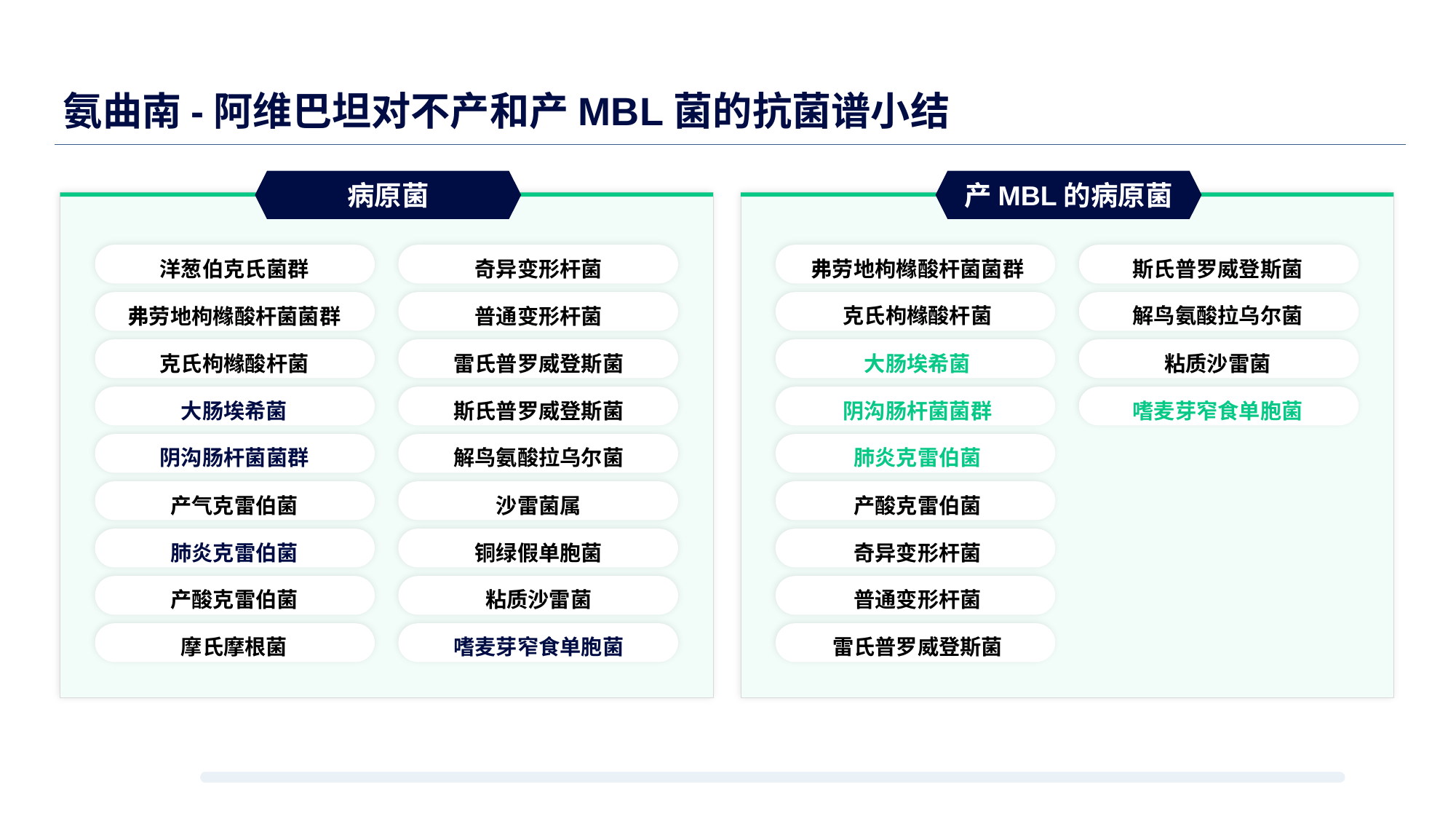

氨曲南-阿维巴坦对不产和产MBL菌的抗菌谱小结
病原菌
产MBL的病原菌

洋葱伯克氏菌群
弗劳地枸橼酸杆菌菌群
克氏枸橼酸杆菌
大肠埃希菌
阴沟肠杆菌菌群
产气克雷伯菌
肺炎克雷伯菌
产酸克雷伯菌
摩氏摩根菌
奇异变形杆菌
普通变形杆菌
雷氏普罗威登斯菌
斯氏普罗威登斯菌
解鸟氨酸拉乌尔菌
沙雷菌属
铜绿假单胞菌
粘质沙雷菌
嗜麦芽窄食单胞菌
弗劳地枸橼酸杆菌菌群
克氏枸橼酸杆菌
大肠埃希菌
阴沟肠杆菌菌群
肺炎克雷伯菌
产酸克雷伯菌
奇异变形杆菌
普通变形杆菌
雷氏普罗威登斯菌
斯氏普罗威登斯菌
解鸟氨酸拉乌尔菌
粘质沙雷菌
嗜麦芽窄食单胞菌